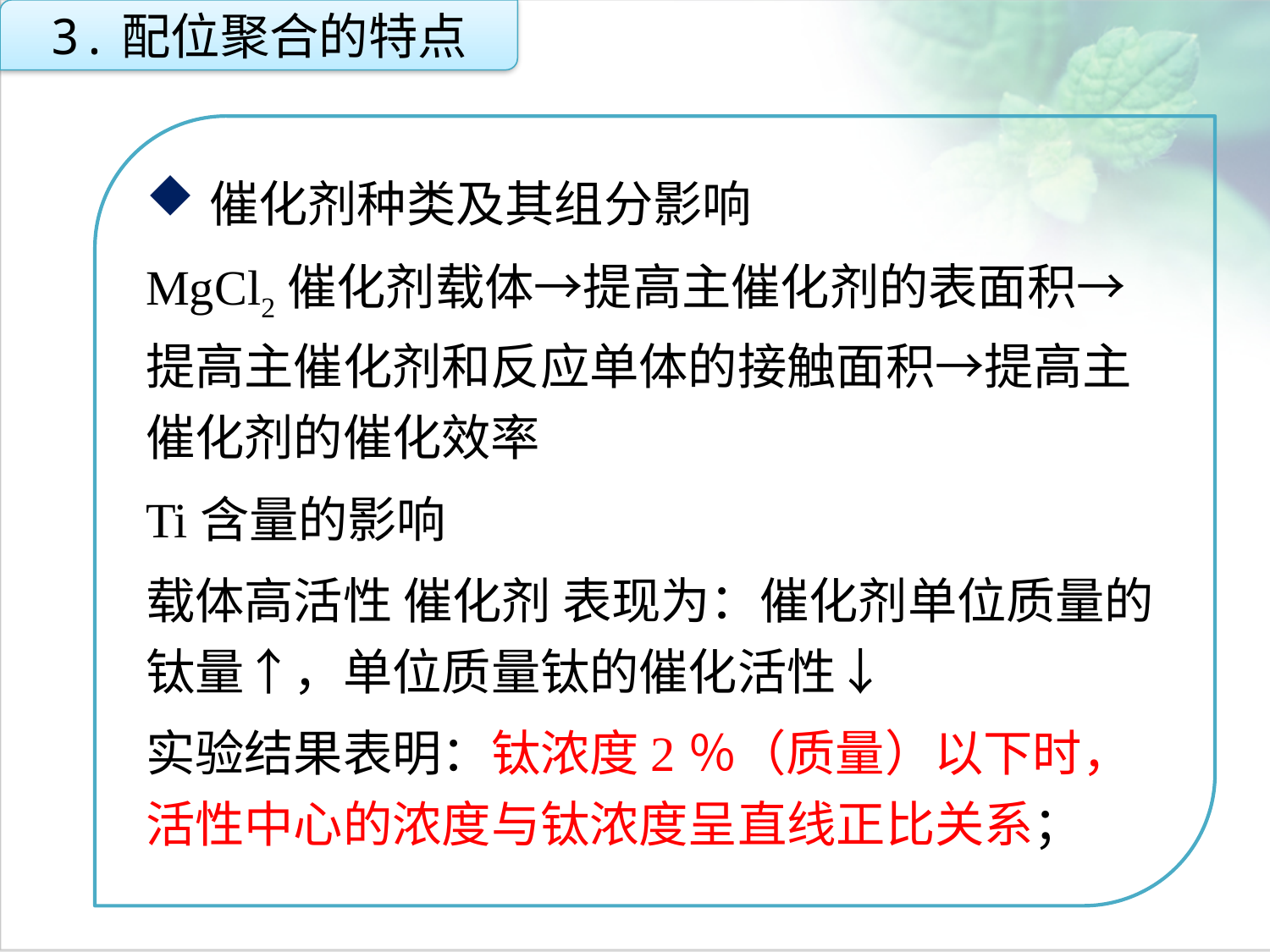

3.配位聚合的特点
催化剂种类及其组分影响
MgCl2催化剂载体→提高主催化剂的表面积→提高主催化剂和反应单体的接触面积→提高主催化剂的催化效率
Ti含量的影响
载体高活性 催化剂 表现为：催化剂单位质量的钛量↑，单位质量钛的催化活性↓
实验结果表明：钛浓度2％（质量）以下时，活性中心的浓度与钛浓度呈直线正比关系；
点击添加文本
点击添加文本
点击添加文本
点击添加文本